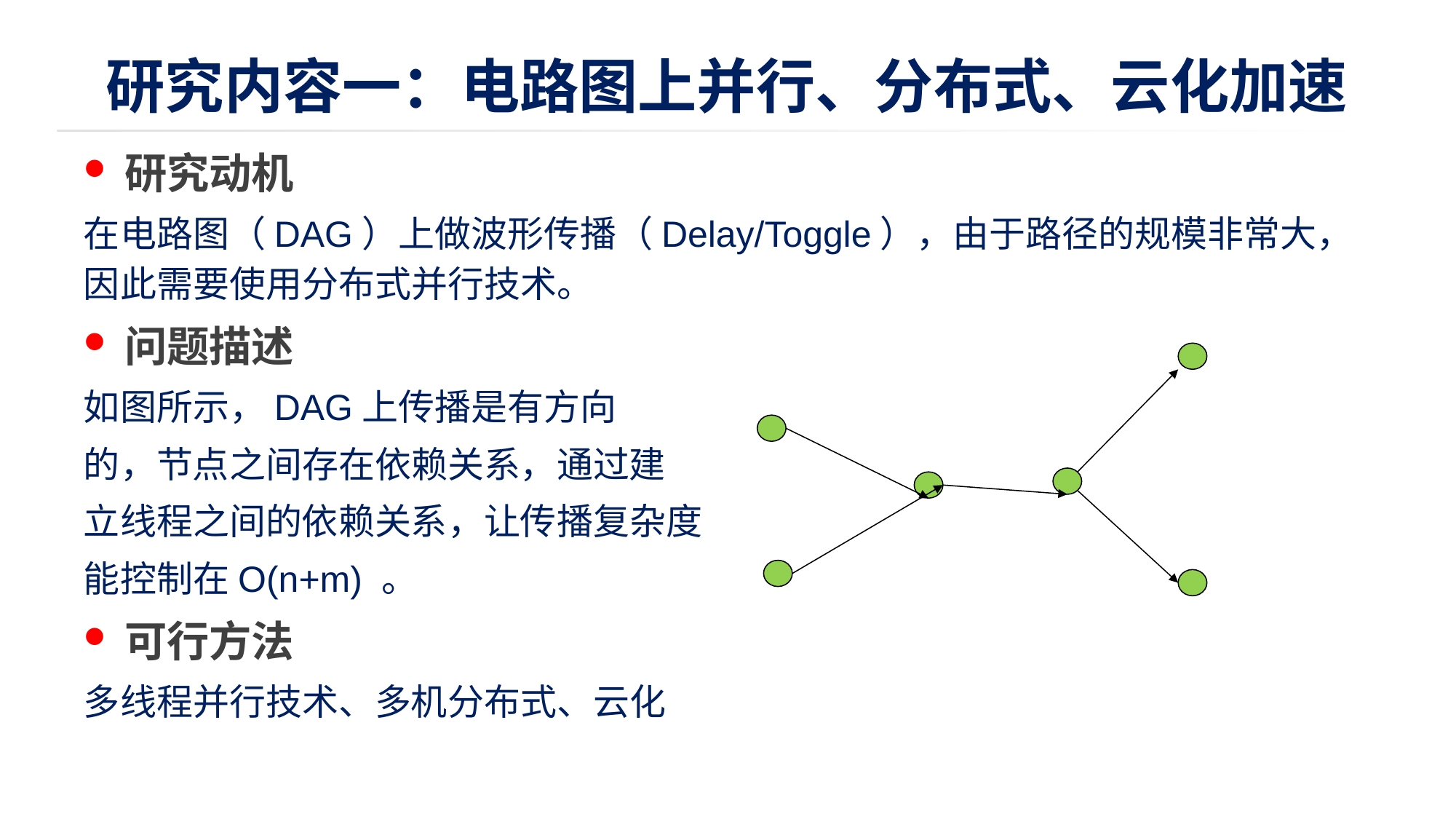

# 研究内容一：电路图上并行、分布式、云化加速

研究动机
在电路图（DAG）上做波形传播（Delay/Toggle），由于路径的规模非常大，因此需要使用分布式并行技术。
问题描述
如图所示，DAG上传播是有方向
的，节点之间存在依赖关系，通过建
立线程之间的依赖关系，让传播复杂度
能控制在O(n+m) 。
可行方法
多线程并行技术、多机分布式、云化